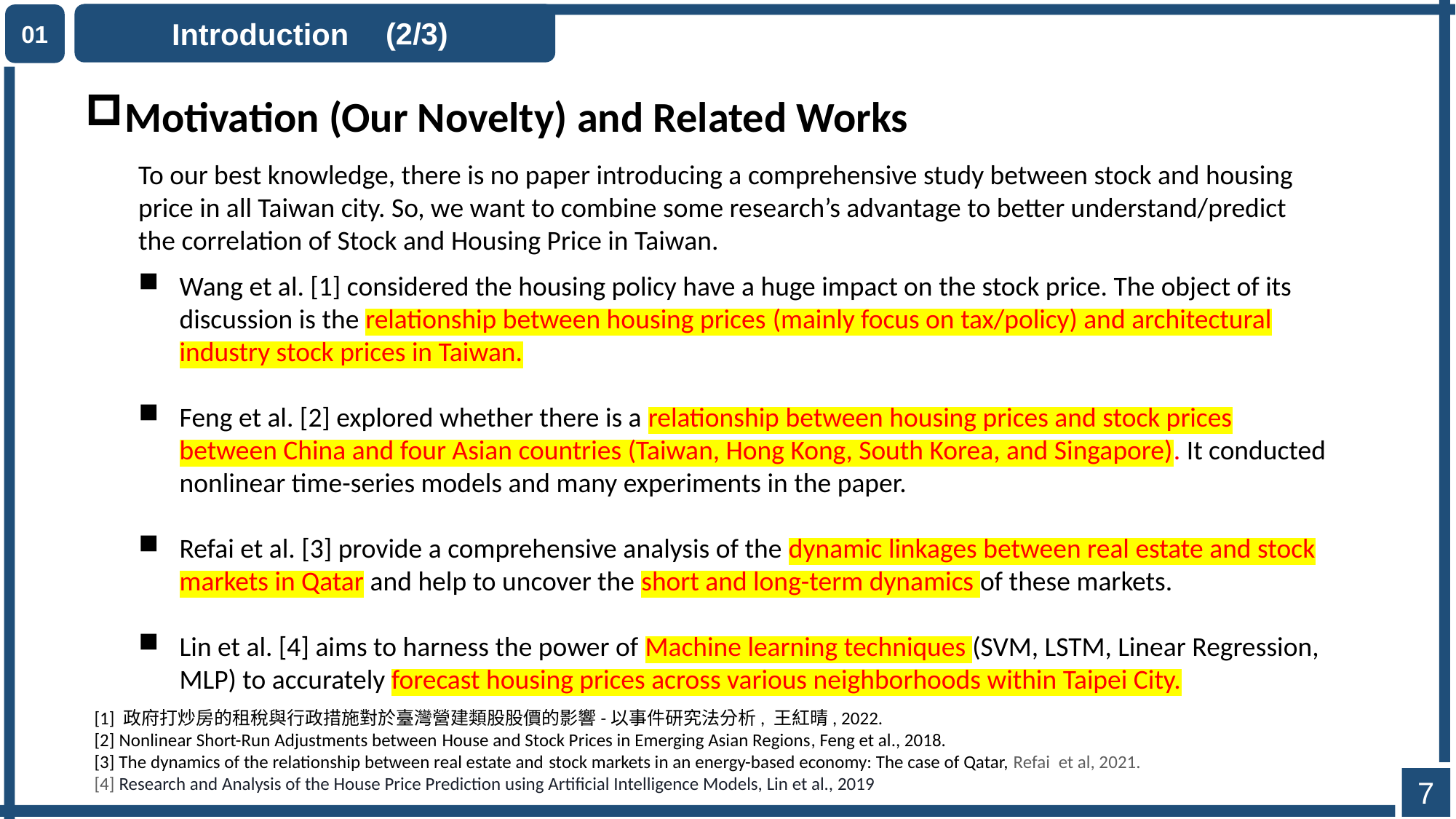

Introduction

01
(2/3)
Motivation (Our Novelty) and Related Works
To our best knowledge, there is no paper introducing a comprehensive study between stock and housing price in all Taiwan city. So, we want to combine some research’s advantage to better understand/predict the correlation of Stock and Housing Price in Taiwan.
Wang et al. [1] considered the housing policy have a huge impact on the stock price. The object of its discussion is the relationship between housing prices (mainly focus on tax/policy) and architectural industry stock prices in Taiwan.

Feng et al. [2] explored whether there is a relationship between housing prices and stock prices between China and four Asian countries (Taiwan, Hong Kong, South Korea, and Singapore). It conducted nonlinear time-series models and many experiments in the paper.

Refai et al. [3] provide a comprehensive analysis of the dynamic linkages between real estate and stock markets in Qatar and help to uncover the short and long-term dynamics of these markets. ​

Lin et al. [4] aims to harness the power of Machine learning techniques (SVM, LSTM, Linear Regression, MLP) to accurately forecast housing prices across various neighborhoods within Taipei City.

[1] 政府打炒房的租稅與行政措施對於臺灣營建類股股價的影響-以事件研究法分析, 王紅晴, 2022.
[2] Nonlinear Short-Run Adjustments between House and Stock Prices in Emerging Asian Regions​, Feng et al., 2018.
[3] The dynamics of the relationship between real estate and stock markets in an energy-based economy: The case of Qatar, Refai  et al, 2021.
[4] Research and Analysis of the House Price Prediction using Artificial Intelligence Models, Lin et al., 2019

7